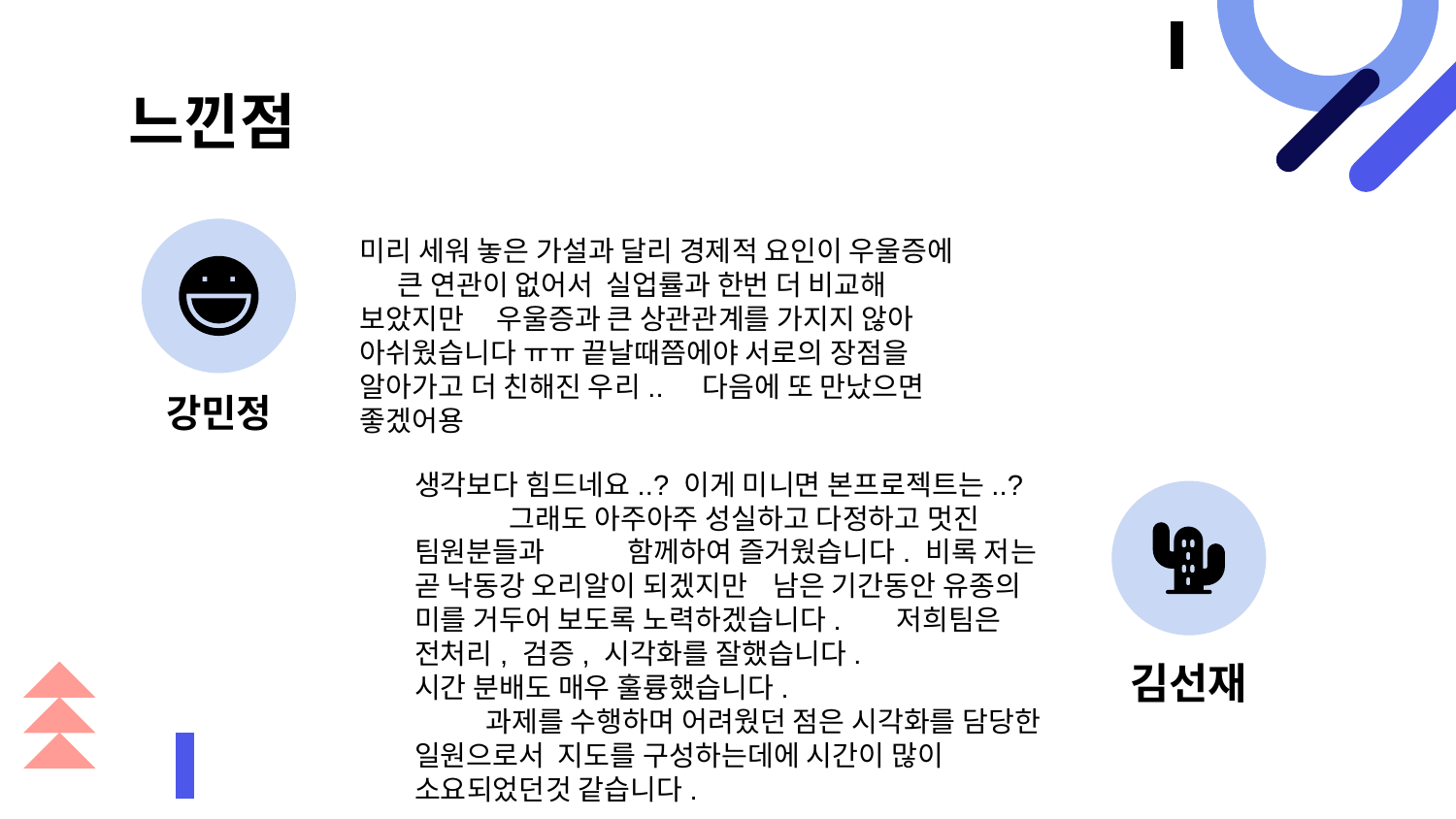

# 느낀점

미리 세워 놓은 가설과 달리 경제적 요인이 우울증에       큰 연관이 없어서  실업률과 한번 더 비교해 보았지만     우울증과 큰 상관관계를 가지지 않아 아쉬웠습니다 ㅠㅠ 끝날때쯤에야 서로의 장점을 알아가고 더 친해진 우리..    다음에 또 만났으면 좋겠어용

강민정
생각보다 힘드네요..? 이게 미니면 본프로젝트는..?                 그래도 아주아주 성실하고 다정하고 멋진 팀원분들과             함께하여 즐거웠습니다. 비록 저는 곧 낙동강 오리알이 되겠지만    남은 기간동안 유종의 미를 거두어 보도록 노력하겠습니다.      저희팀은 전처리, 검증, 시각화를 잘했습니다.                         시간 분배도 매우 훌륭했습니다.                                           과제를 수행하며 어려웠던 점은 시각화를 담당한 일원으로서  지도를 구성하는데에 시간이 많이 소요되었던것 같습니다.

김선재